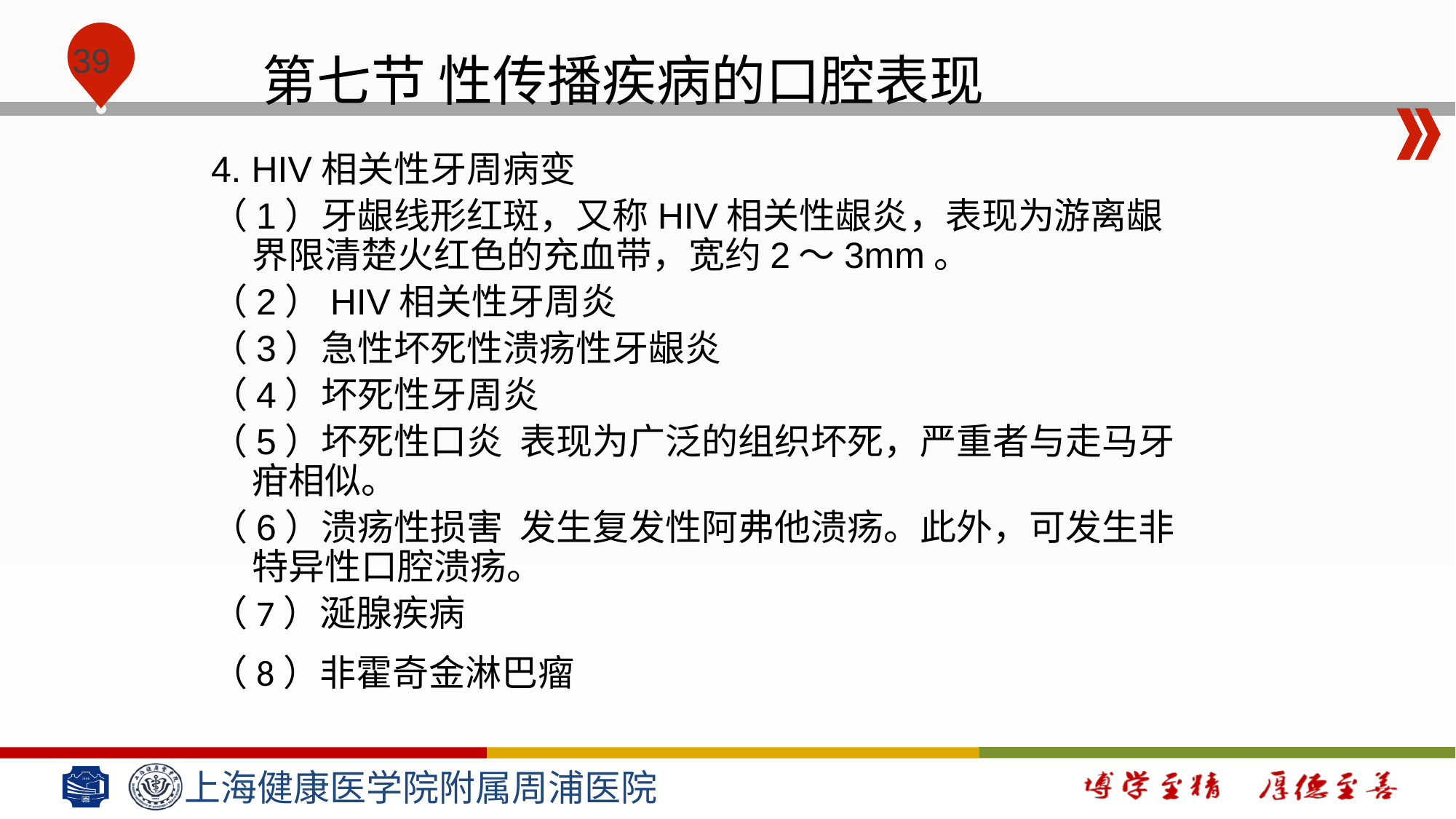

# 第七节 性传播疾病的口腔表现
4. HIV相关性牙周病变
（1）牙龈线形红斑，又称HIV相关性龈炎，表现为游离龈界限清楚火红色的充血带，宽约2～3mm。
（2）HIV相关性牙周炎
（3）急性坏死性溃疡性牙龈炎
（4）坏死性牙周炎
（5）坏死性口炎  表现为广泛的组织坏死，严重者与走马牙疳相似。
（6）溃疡性损害  发生复发性阿弗他溃疡。此外，可发生非特异性口腔溃疡。
（7）涎腺疾病
（8）非霍奇金淋巴瘤